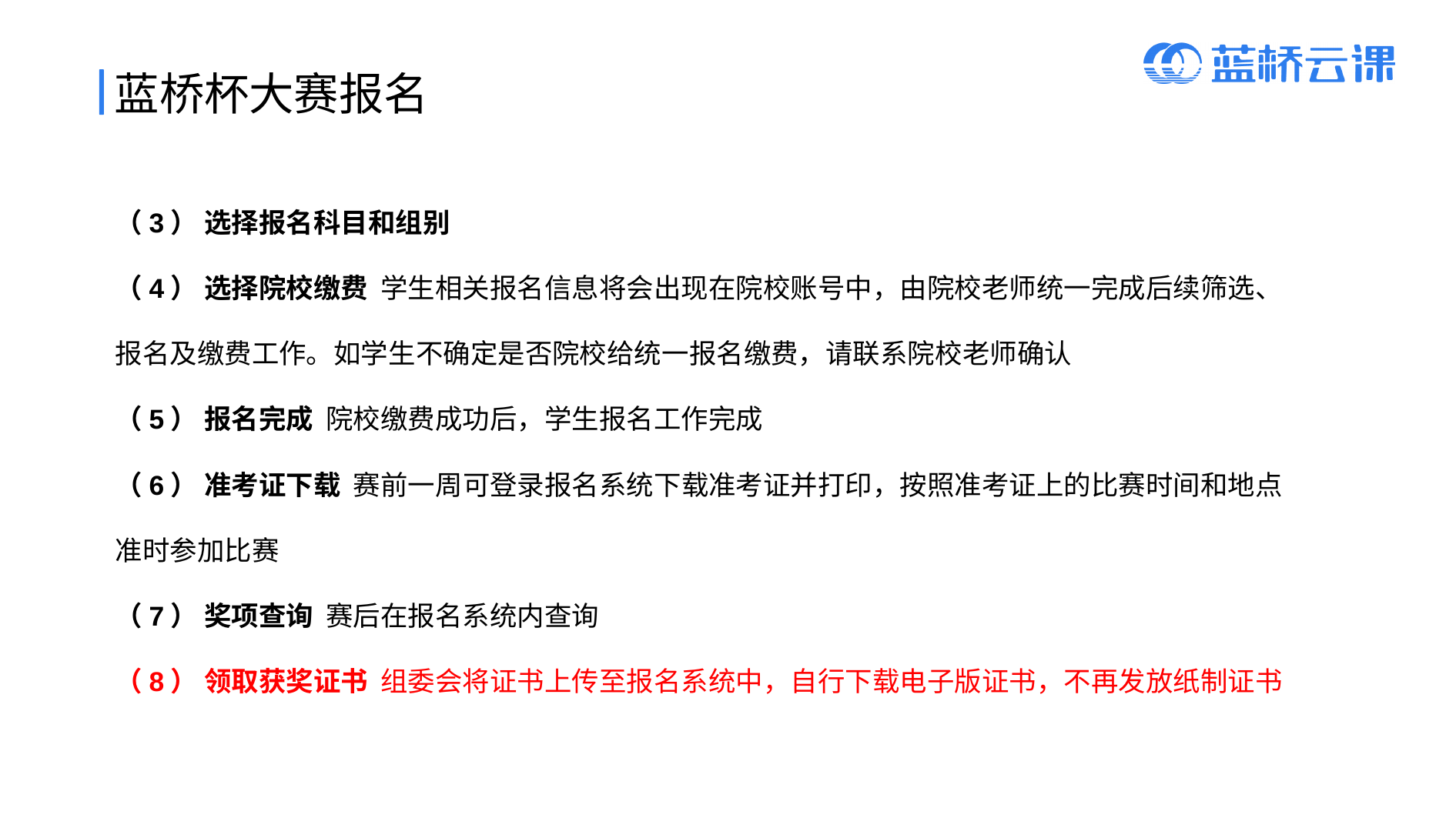

蓝桥杯大赛报名

（3） 选择报名科目和组别
（4） 选择院校缴费  学生相关报名信息将会出现在院校账号中，由院校老师统一完成后续筛选、报名及缴费工作。如学生不确定是否院校给统一报名缴费，请联系院校老师确认
（5） 报名完成  院校缴费成功后，学生报名工作完成
（6） 准考证下载  赛前一周可登录报名系统下载准考证并打印，按照准考证上的比赛时间和地点准时参加比赛
（7） 奖项查询  赛后在报名系统内查询
（8） 领取获奖证书  组委会将证书上传至报名系统中，自行下载电子版证书，不再发放纸制证书